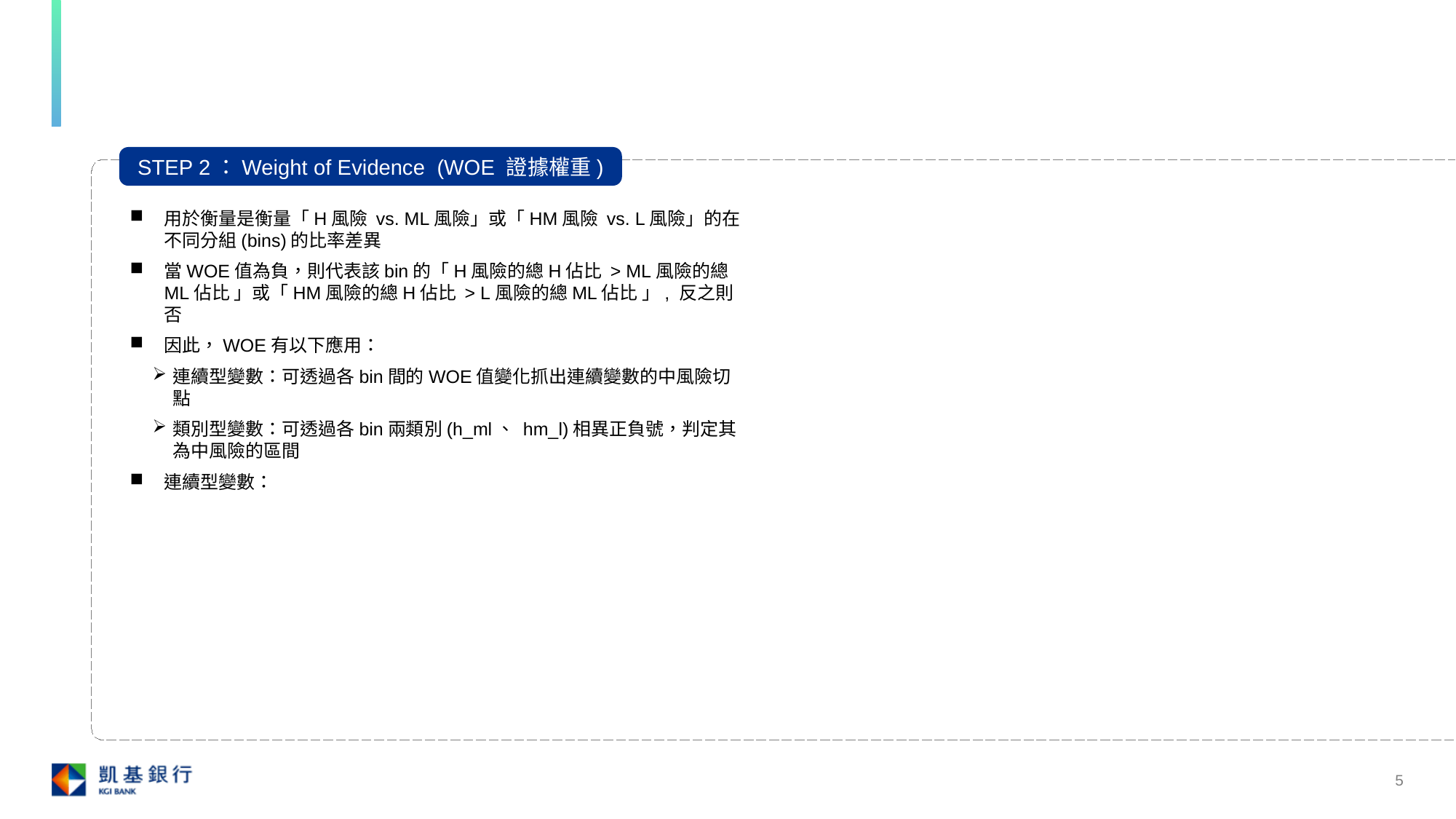

#
STEP 1 ：Information Value (資訊值)
STEP 2：Weight of Evidence  (WOE 證據權重)

類別型變數
用於衡量一個變數對於目標變數的預測能力的指標
檢視不同分組對目標變數的區分能力，當IV值越高代表該變數的分組能有效預測目標變數
計算方法：

預測能力衡量標準：
用於衡量是衡量「H風險 vs. ML風險」或「HM風險 vs. L風險」的在不同分組(bins)的比率差異
當WOE值為負，則代表該bin的「H風險的總H佔比 > ML風險的總ML佔比 」或「HM風險的總H佔比 > L風險的總ML佔比 」, 反之則否
因此，WOE有以下應用：
連續型變數：可透過各bin間的WOE值變化抓出連續變數的中風險切點
類別型變數：可透過各bin兩類別(h_ml、 hm_l)相異正負號，判定其為中風險的區間
連續型變數：

公司種別：政府機關、教育機關、上市/上櫃/知名大企業、一般企業、小公司/獨資行號、軍
教育程度： 高中以下、大專、大學、研究所以上
收入類型：固定收入、底薪+獎金、獎金、無收入、其他
婚姻狀態：已婚、未婚
不動產狀況：本人所有、配偶所有、家族所有、無
信貸申請資料  (11個變數 )
| 類別 | H | M | L | IV值 | 整體 |
| --- | --- | --- | --- | --- | --- |
| h\_ml | 1 | 0 |  | IV(h\_ml) | 兩IV值平均 |
| hm\_l | 1 |  | 0 | IV(hm\_l) |  |

連續型變數
| IV值 範圍 | 預測能力 | 類別型變數 | 連續型變數 |
| --- | --- | --- | --- |
| 2%以下 | 無 |  |  |
| 2%~10% | 弱 |  | 月付貸款佔月收入之比 |
| 10% ~ 30% | 適中 | 婚姻狀態 | 申請金額\_月收之倍數 服務年資 服務年資佔年齡比 |
| 30%以上 | 強 | 公司種別 教育程度 收入類型 不動產狀況 | 年齡 月收入 |
月收入
年齡：申請貸款當時的年齡
服務年資：現職+前職換算加總年資
服務年資佔年齡比：服務年資/年齡
月付貸款佔月收入之比：月付貸款/月收入
申請金額_月收之倍數：PL申請金額/月收入